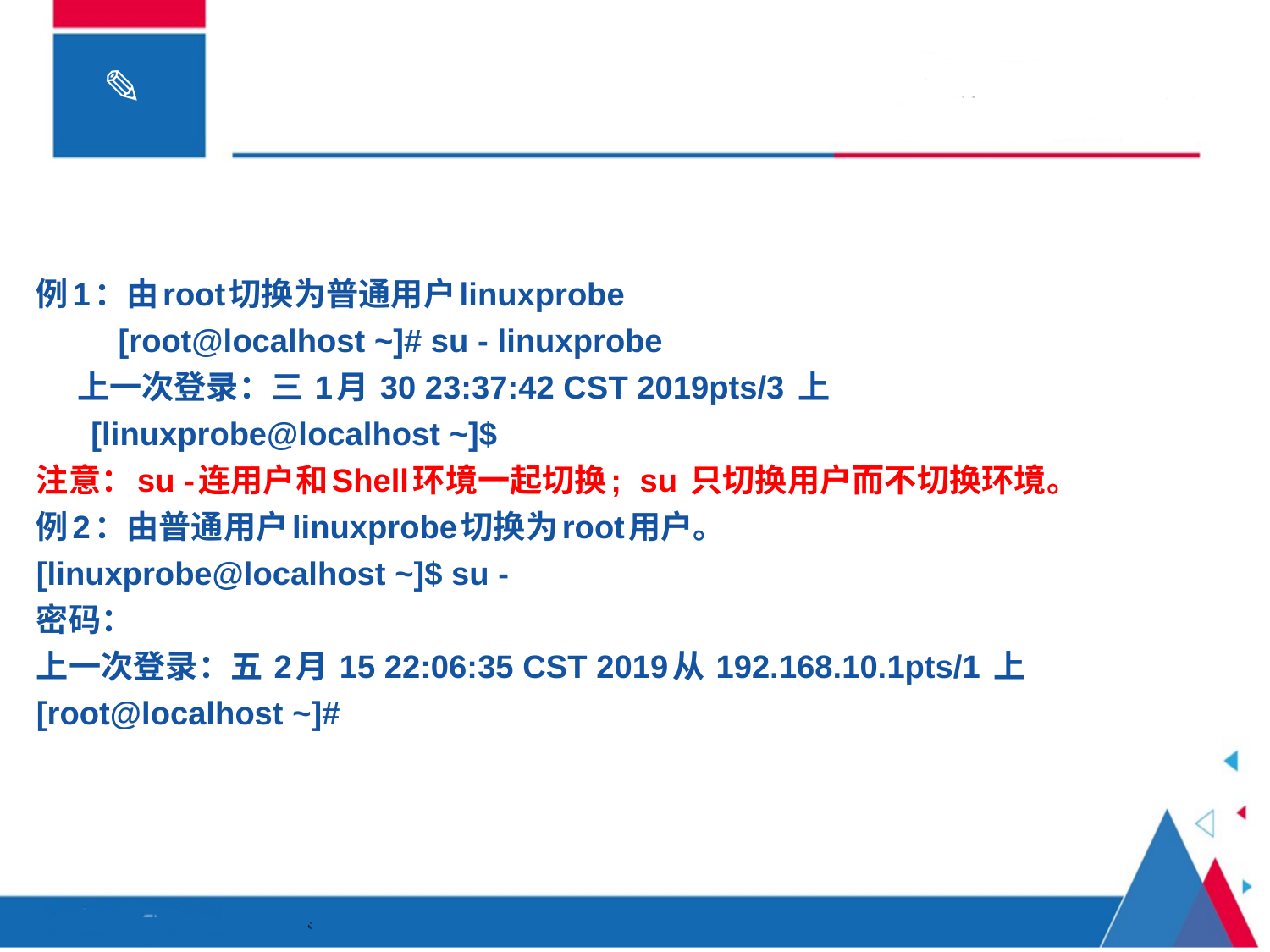

例1：由root切换为普通用户linuxprobe
         [root@localhost ~]# su - linuxprobe
     上一次登录：三 1月 30 23:37:42 CST 2019pts/3 上
      [linuxprobe@localhost ~]$
注意：su -连用户和Shell环境一起切换;  su 只切换用户而不切换环境。
例2：由普通用户linuxprobe切换为root用户。
[linuxprobe@localhost ~]$ su -
密码：
上一次登录：五 2月 15 22:06:35 CST 2019从 192.168.10.1pts/1 上
[root@localhost ~]#